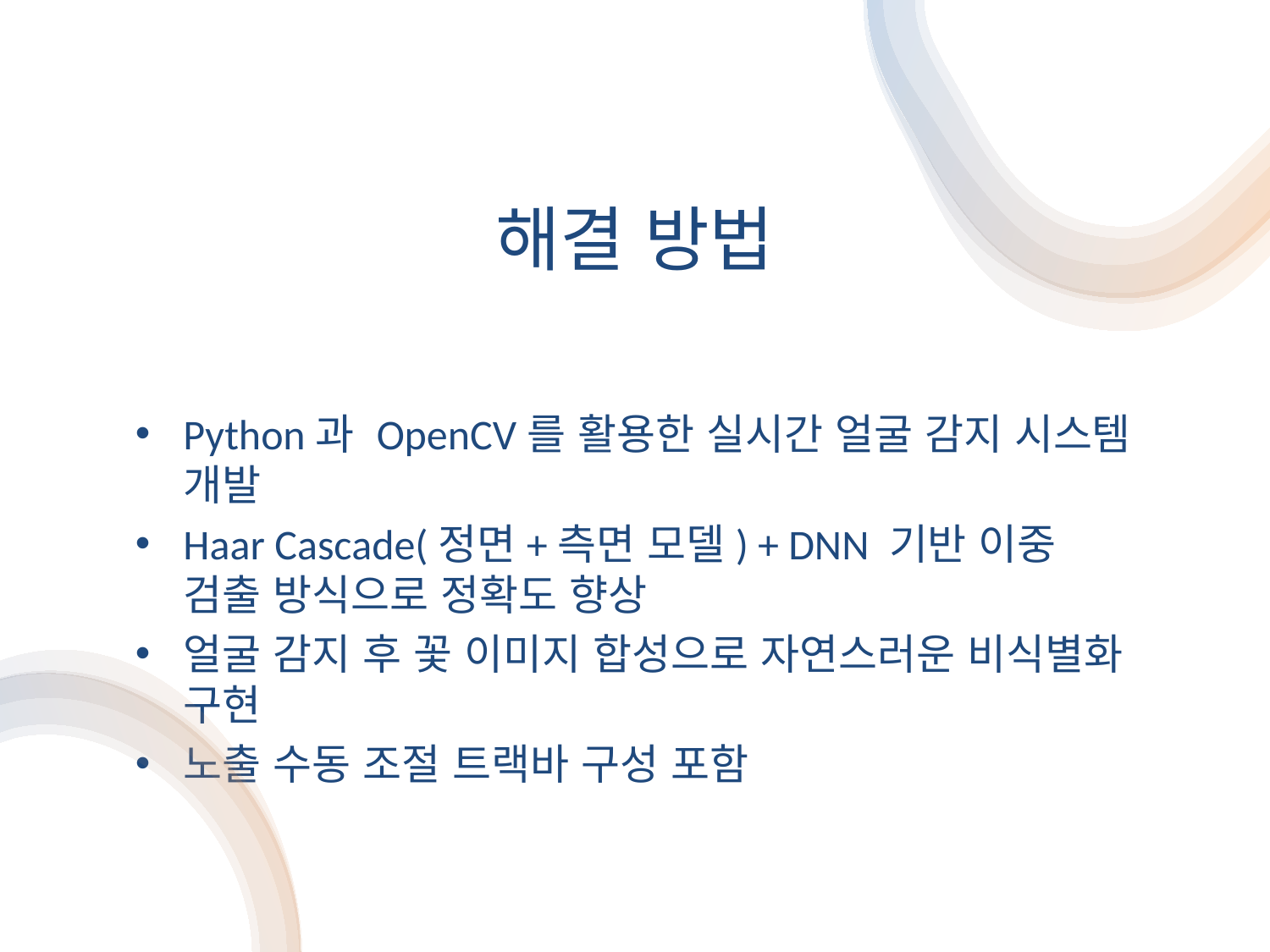

# 해결 방법
Python과 OpenCV를 활용한 실시간 얼굴 감지 시스템 개발
Haar Cascade(정면+측면 모델) + DNN 기반 이중 검출 방식으로 정확도 향상
얼굴 감지 후 꽃 이미지 합성으로 자연스러운 비식별화 구현
노출 수동 조절 트랙바 구성 포함